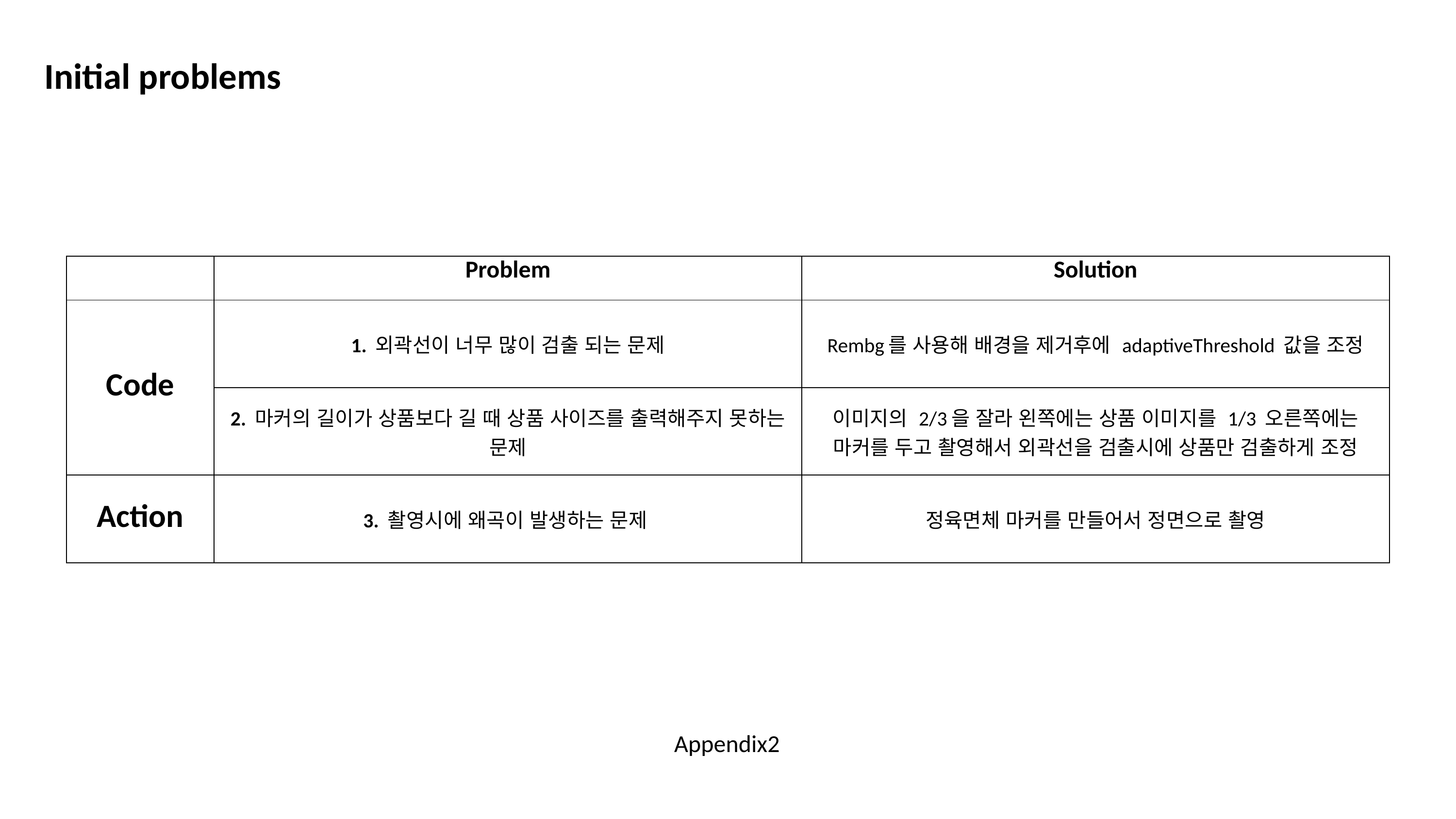

# Initial problems
|  | Problem | Solution |
| --- | --- | --- |
| Code | 1. 외곽선이 너무 많이 검출 되는 문제 | Rembg를 사용해 배경을 제거후에 adaptiveThreshold 값을 조정 |
|  | 2. 마커의 길이가 상품보다 길 때 상품 사이즈를 출력해주지 못하는 문제 | 이미지의 2/3을 잘라 왼쪽에는 상품 이미지를 1/3 오른쪽에는 마커를 두고 촬영해서 외곽선을 검출시에 상품만 검출하게 조정 |
| Action | 3. 촬영시에 왜곡이 발생하는 문제 | 정육면체 마커를 만들어서 정면으로 촬영 |
Appendix2